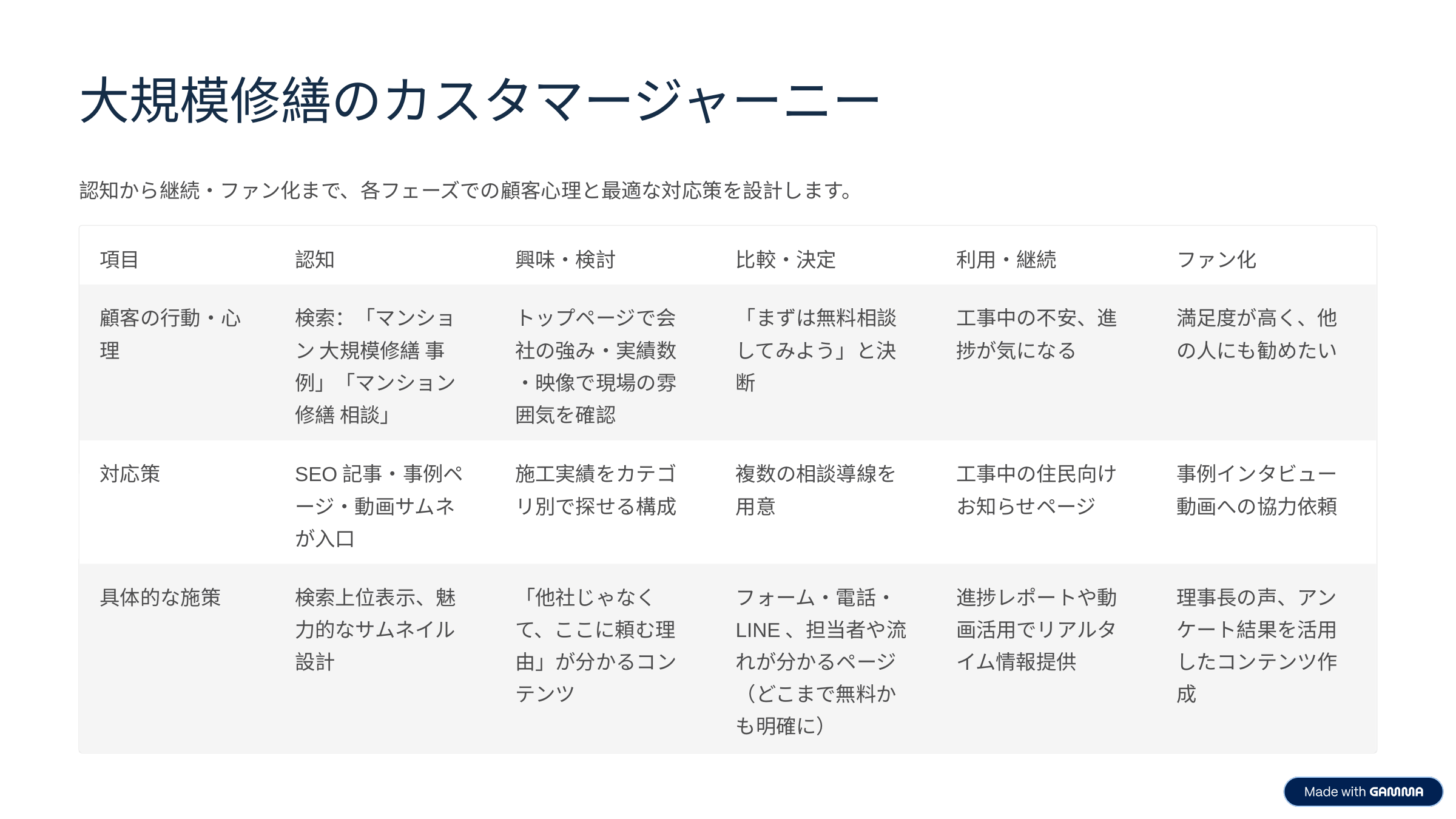

大規模修繕のカスタマージャーニー
認知から継続・ファン化まで、各フェーズでの顧客心理と最適な対応策を設計します。

項目
認知
興味・検討
比較・決定
利用・継続
ファン化

顧客の行動・心理
検索：「マンション 大規模修繕 事例」「マンション 修繕 相談」
トップページで会社の強み・実績数・映像で現場の雰囲気を確認
「まずは無料相談してみよう」と決断
工事中の不安、進捗が気になる
満足度が高く、他の人にも勧めたい

対応策
SEO記事・事例ページ・動画サムネが入口
施工実績をカテゴリ別で探せる構成
複数の相談導線を用意
工事中の住民向けお知らせページ
事例インタビュー動画への協力依頼

具体的な施策
検索上位表示、魅力的なサムネイル設計
「他社じゃなくて、ここに頼む理由」が分かるコンテンツ
フォーム・電話・LINE、担当者や流れが分かるページ（どこまで無料かも明確に）
進捗レポートや動画活用でリアルタイム情報提供
理事長の声、アンケート結果を活用したコンテンツ作成